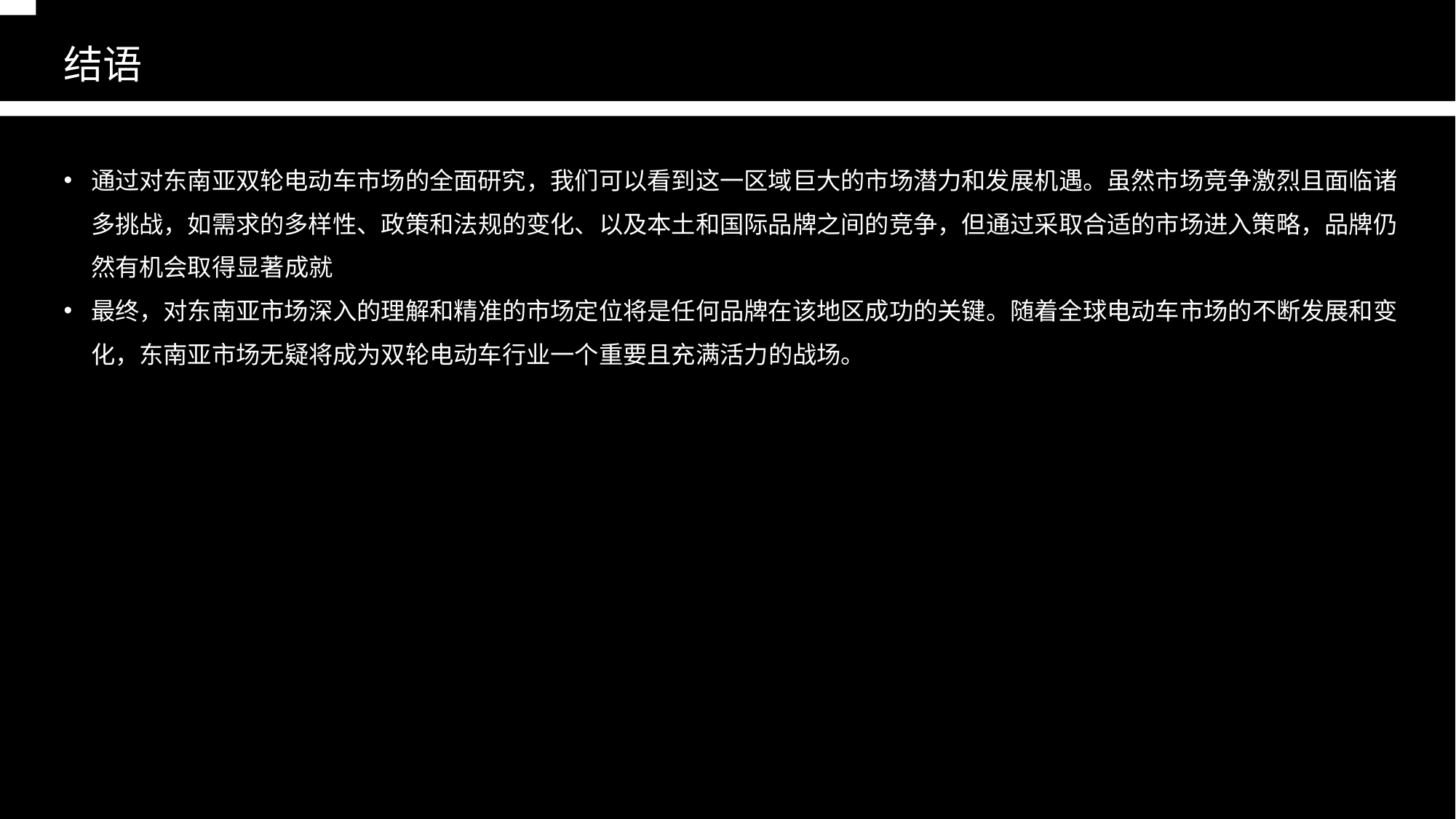

# 结语

通过对东南亚双轮电动车市场的全面研究，我们可以看到这一区域巨大的市场潜力和发展机遇。虽然市场竞争激烈且面临诸多挑战，如需求的多样性、政策和法规的变化、以及本土和国际品牌之间的竞争，但通过采取合适的市场进入策略，品牌仍然有机会取得显著成就
最终，对东南亚市场深入的理解和精准的市场定位将是任何品牌在该地区成功的关键。随着全球电动车市场的不断发展和变化，东南亚市场无疑将成为双轮电动车行业一个重要且充满活力的战场。